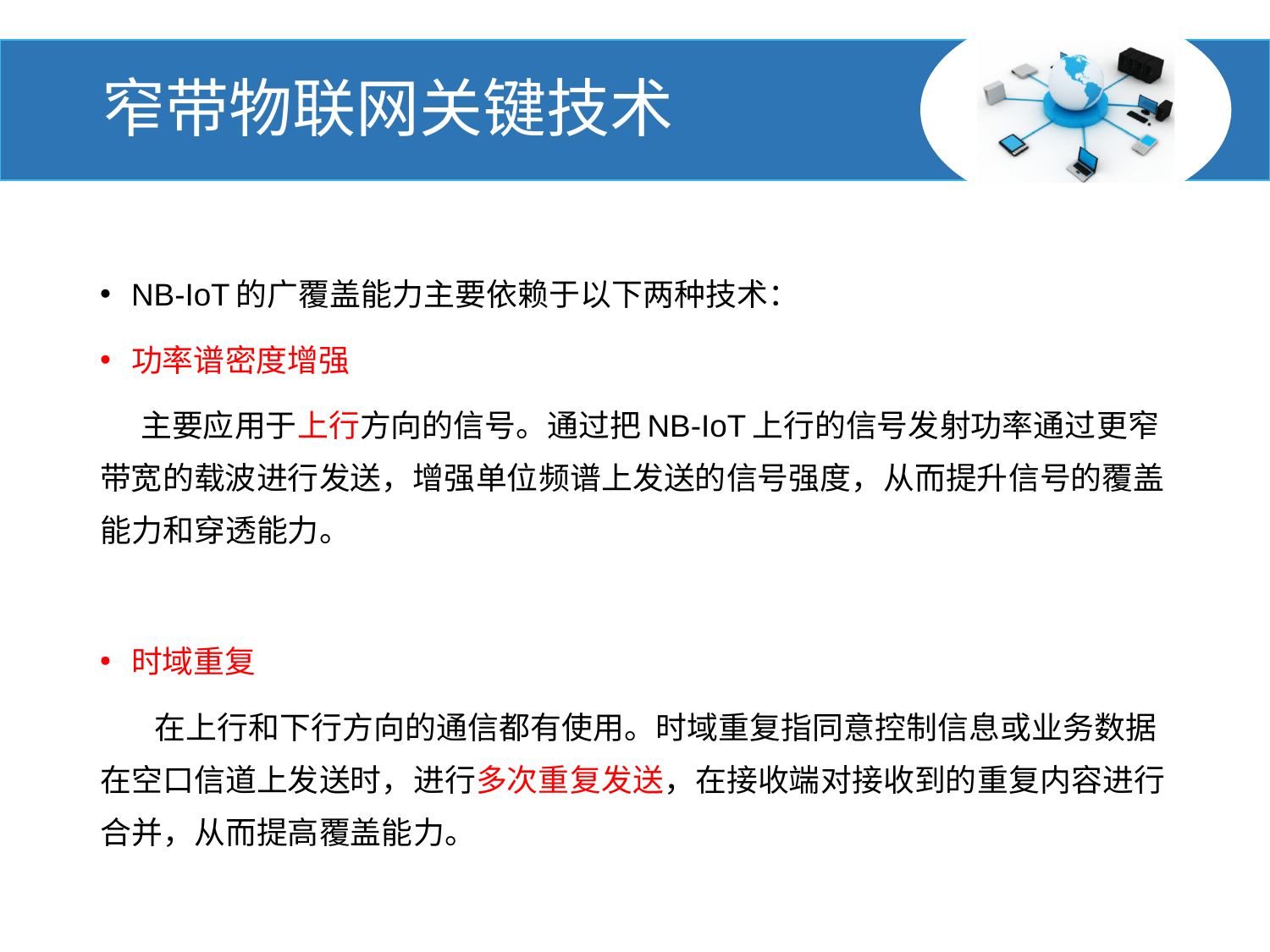

# 窄带物联网关键技术
NB-IoT的广覆盖能力主要依赖于以下两种技术：
功率谱密度增强
     主要应用于上行方向的信号。通过把NB-IoT上行的信号发射功率通过更窄带宽的载波进行发送，增强单位频谱上发送的信号强度，从而提升信号的覆盖能力和穿透能力。

时域重复
       在上行和下行方向的通信都有使用。时域重复指同意控制信息或业务数据在空口信道上发送时，进行多次重复发送，在接收端对接收到的重复内容进行合并，从而提高覆盖能力。